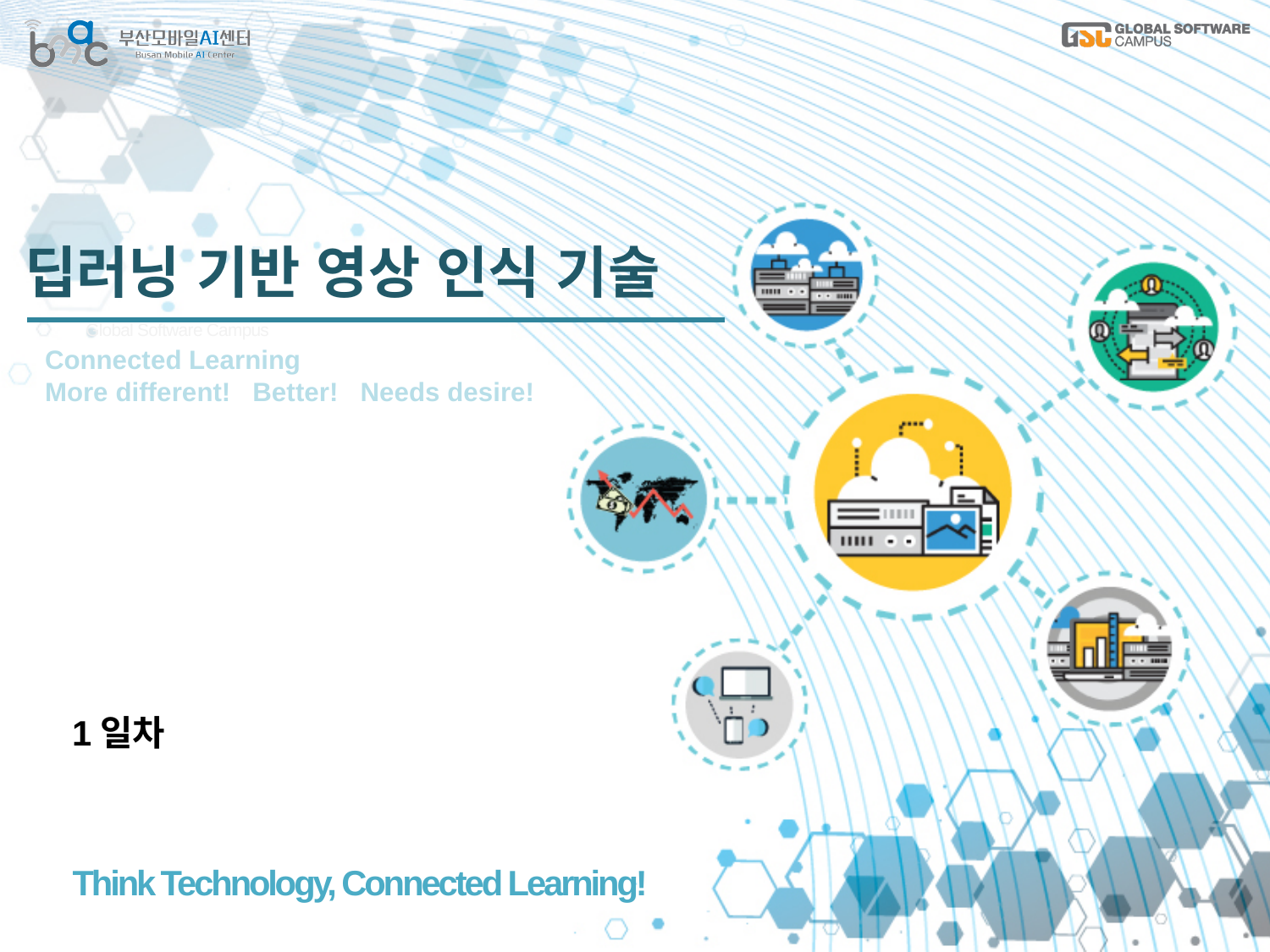

딥러닝 기반 영상 인식 기술
Global Software Campus
Connected Learning
More different!   Better!   Needs desire!
1일차
Think Technology, Connected Learning!